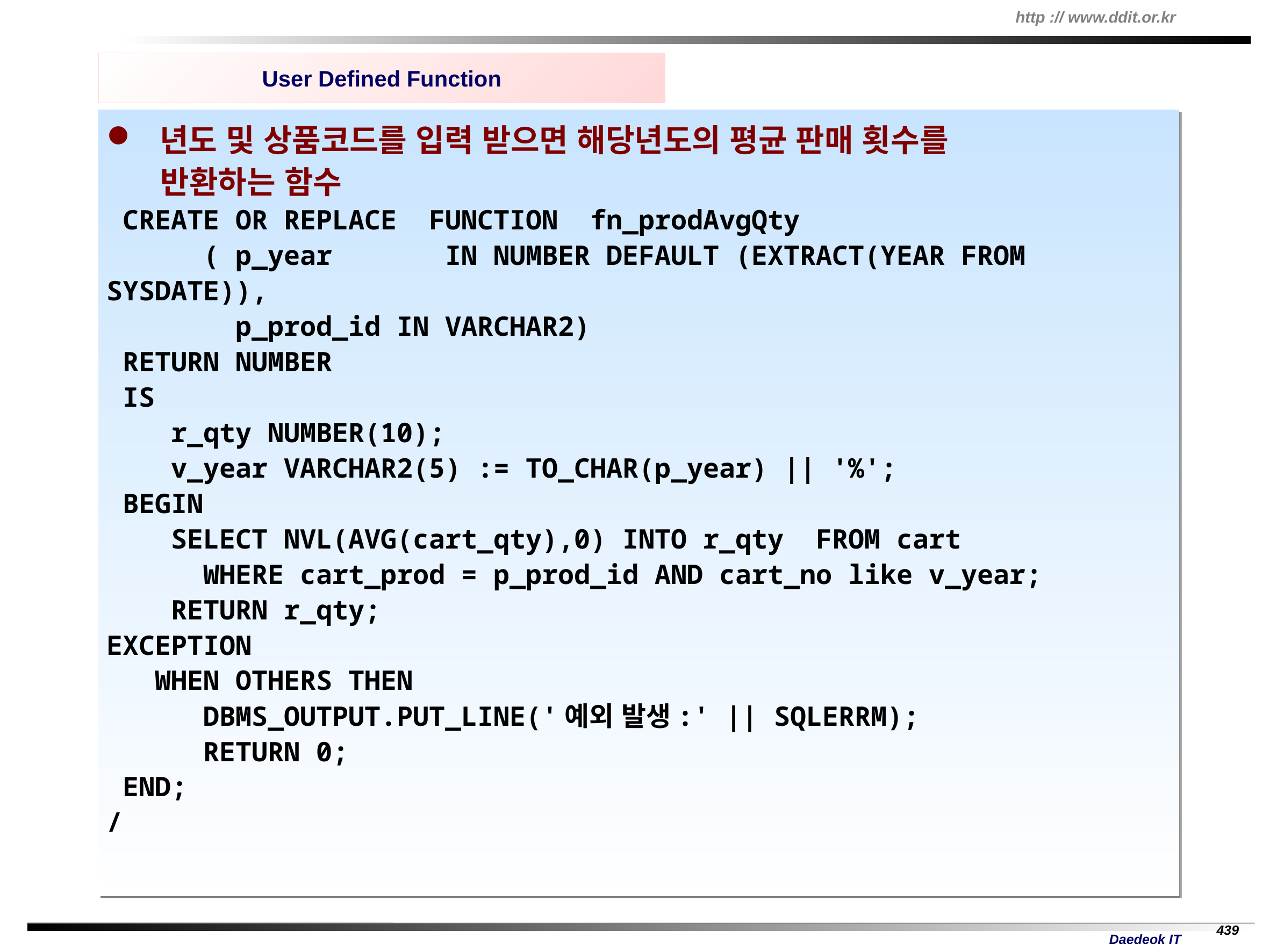

User Defined Function
  년도 및 상품코드를 입력 받으면 해당년도의 평균 판매 횟수를
    반환하는 함수
 CREATE OR REPLACE  FUNCTION  fn_prodAvgQty
      ( p_year       IN NUMBER DEFAULT (EXTRACT(YEAR FROM SYSDATE)),
        p_prod_id IN VARCHAR2)
 RETURN NUMBER
 IS
    r_qty NUMBER(10);
    v_year VARCHAR2(5) := TO_CHAR(p_year) || '%';
 BEGIN
    SELECT NVL(AVG(cart_qty),0) INTO r_qty  FROM cart
      WHERE cart_prod = p_prod_id AND cart_no like v_year;
    RETURN r_qty;
EXCEPTION
   WHEN OTHERS THEN
      DBMS_OUTPUT.PUT_LINE('예외 발생:' || SQLERRM);
      RETURN 0;
 END;
/